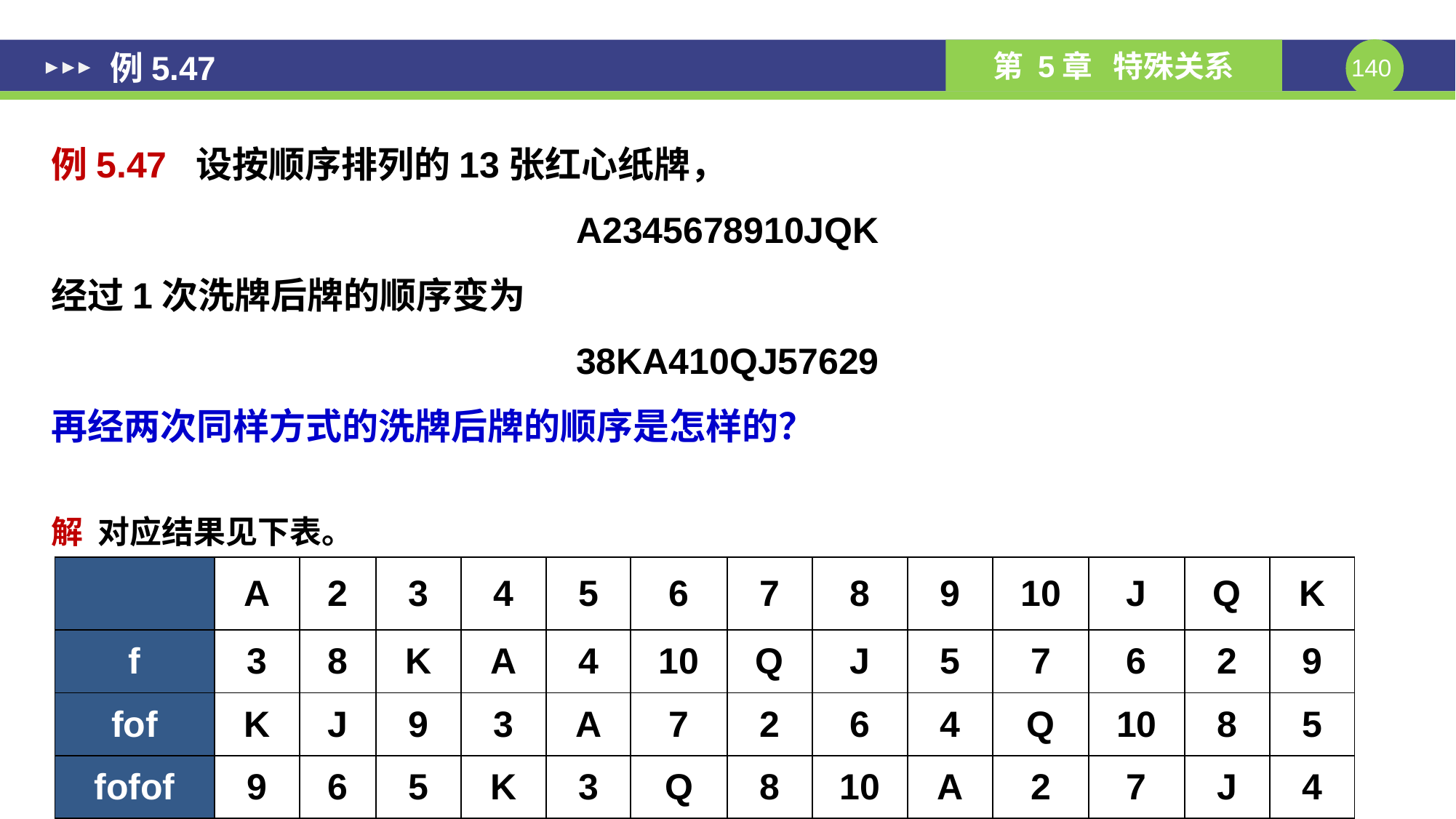

# 例5.47
例5.47  设按顺序排列的13张红心纸牌，
A2345678910JQK
经过1次洗牌后牌的顺序变为
38KA410QJ57629
再经两次同样方式的洗牌后牌的顺序是怎样的？
解  对应结果见下表。
|  | A | 2 | 3 | 4 | 5 | 6 | 7 | 8 | 9 | 10 | J | Q | K |
| --- | --- | --- | --- | --- | --- | --- | --- | --- | --- | --- | --- | --- | --- |
| f | 3 | 8 | K | A | 4 | 10 | Q | J | 5 | 7 | 6 | 2 | 9 |
| fof | K | J | 9 | 3 | A | 7 | 2 | 6 | 4 | Q | 10 | 8 | 5 |
| fofof | 9 | 6 | 5 | K | 3 | Q | 8 | 10 | A | 2 | 7 | J | 4 |